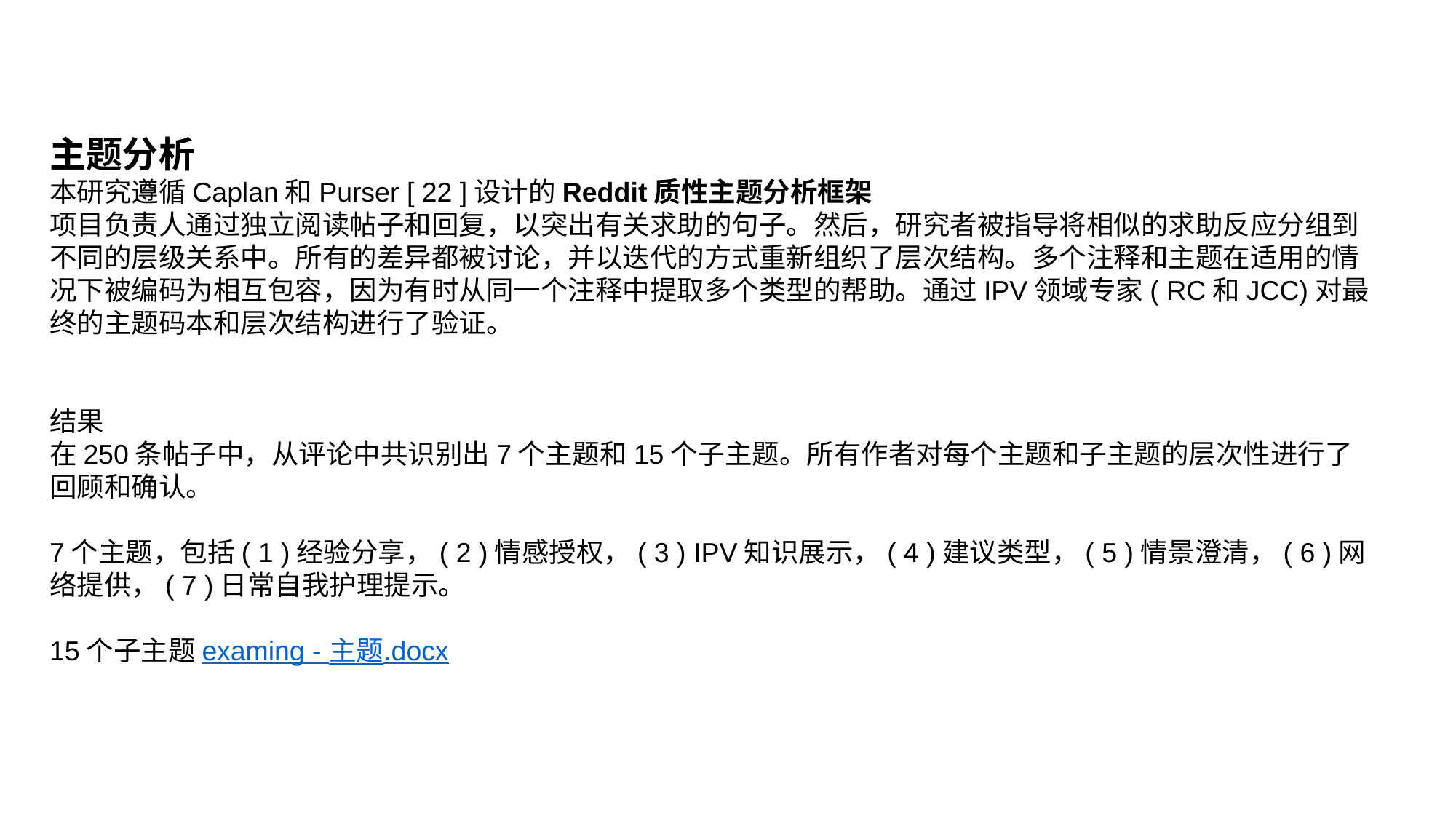

主题分析
本研究遵循Caplan和Purser [ 22 ]设计的Reddit质性主题分析框架
项目负责人通过独立阅读帖子和回复，以突出有关求助的句子。然后，研究者被指导将相似的求助反应分组到不同的层级关系中。所有的差异都被讨论，并以迭代的方式重新组织了层次结构。多个注释和主题在适用的情况下被编码为相互包容，因为有时从同一个注释中提取多个类型的帮助。通过IPV领域专家( RC和JCC)对最终的主题码本和层次结构进行了验证。

结果
在250条帖子中，从评论中共识别出7个主题和15个子主题。所有作者对每个主题和子主题的层次性进行了回顾和确认。

7个主题，包括( 1 )经验分享，( 2 )情感授权，( 3 ) IPV知识展示，( 4 )建议类型，( 5 )情景澄清，( 6 )网络提供，( 7 )日常自我护理提示。

15个子主题examing - 主题.docx